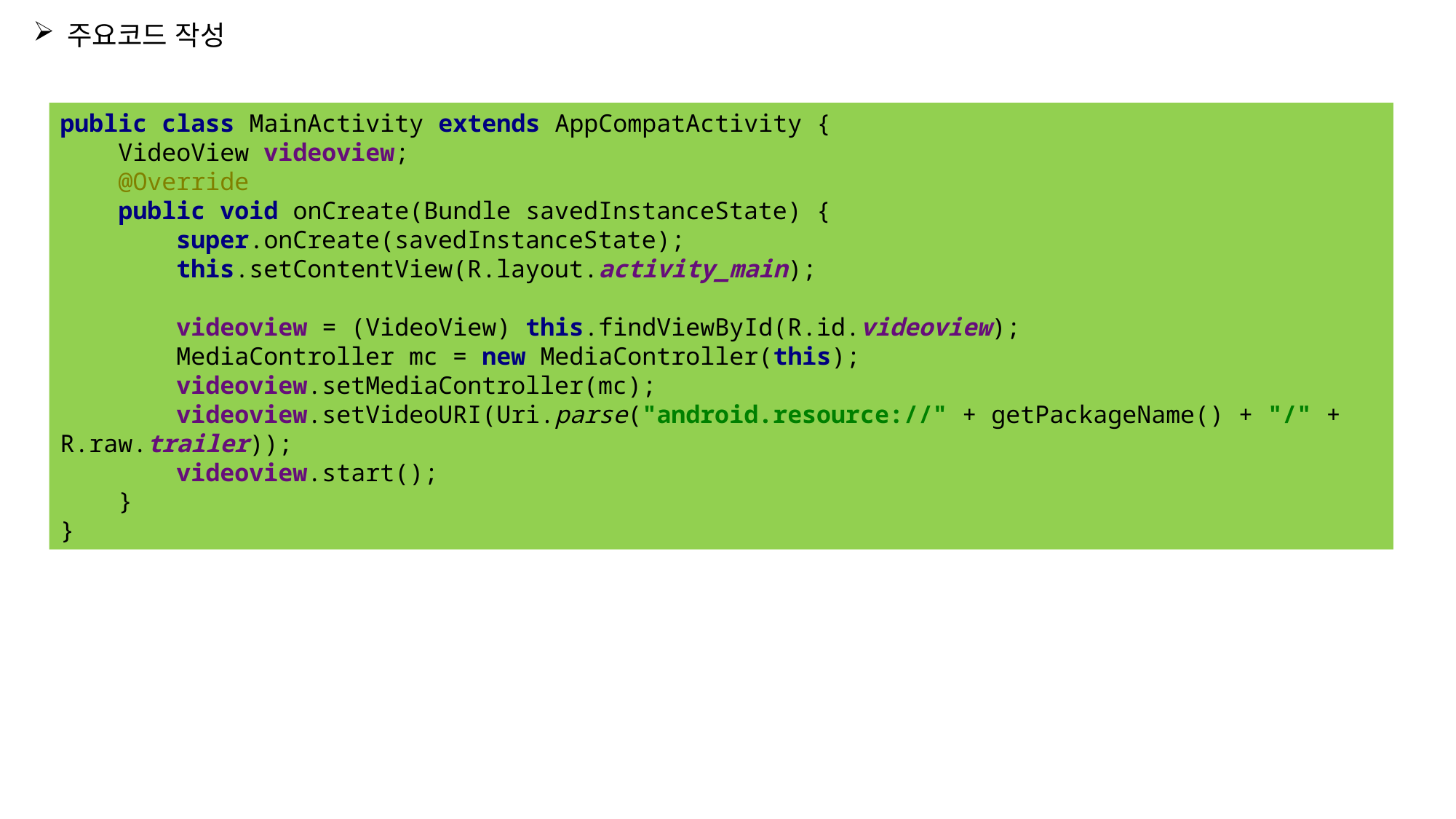

주요코드 작성
public class MainActivity extends AppCompatActivity {
    VideoView videoview;
    @Override
    public void onCreate(Bundle savedInstanceState) {
        super.onCreate(savedInstanceState);
        this.setContentView(R.layout.activity_main);
        videoview = (VideoView) this.findViewById(R.id.videoview);
        MediaController mc = new MediaController(this);
        videoview.setMediaController(mc);
        videoview.setVideoURI(Uri.parse("android.resource://" + getPackageName() + "/" + R.raw.trailer));
        videoview.start();
    }
}